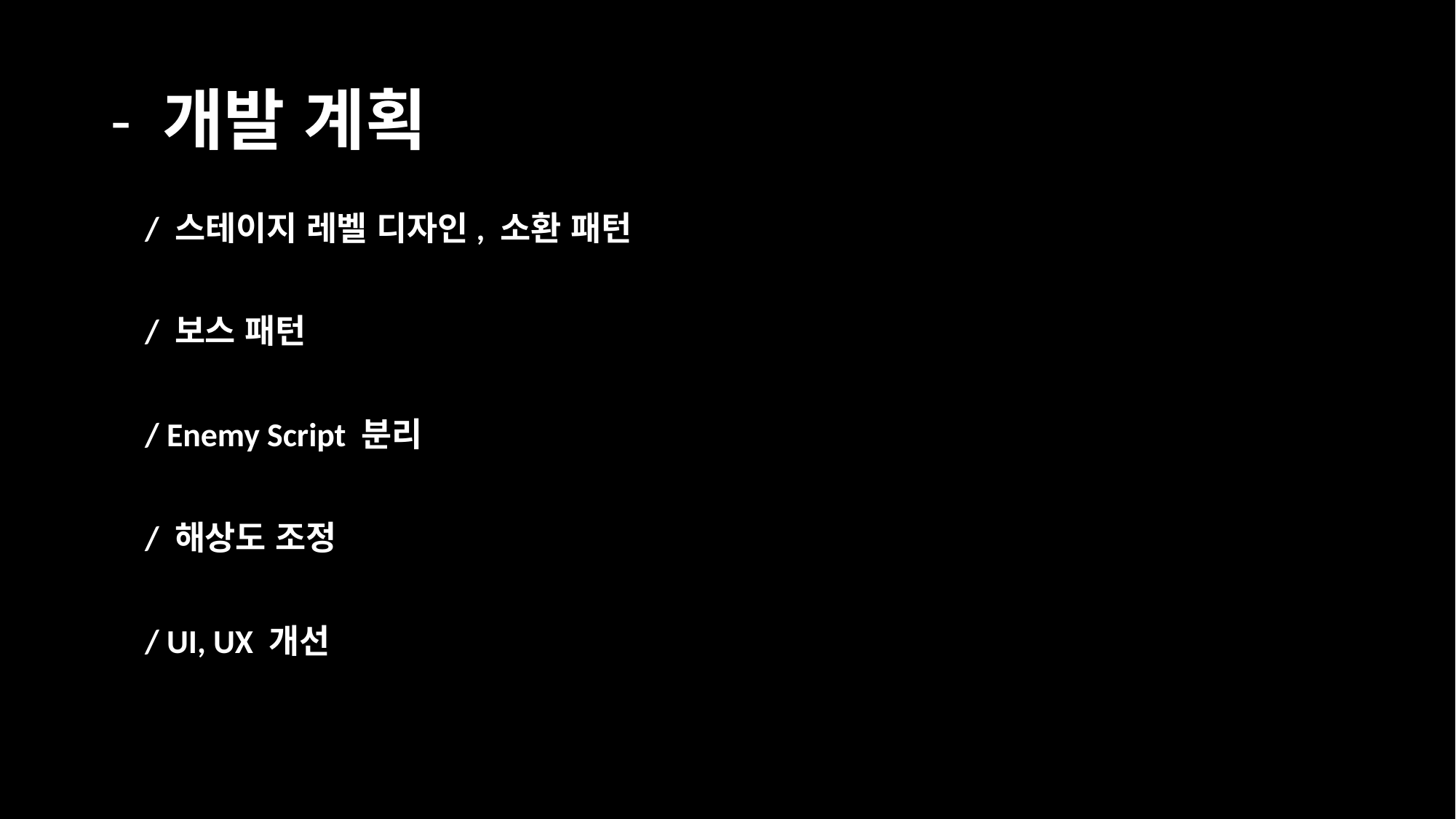

# - 개발 계획
/ 스테이지 레벨 디자인, 소환 패턴
/ 보스 패턴
/ Enemy Script 분리
/ 해상도 조정
/ UI, UX 개선